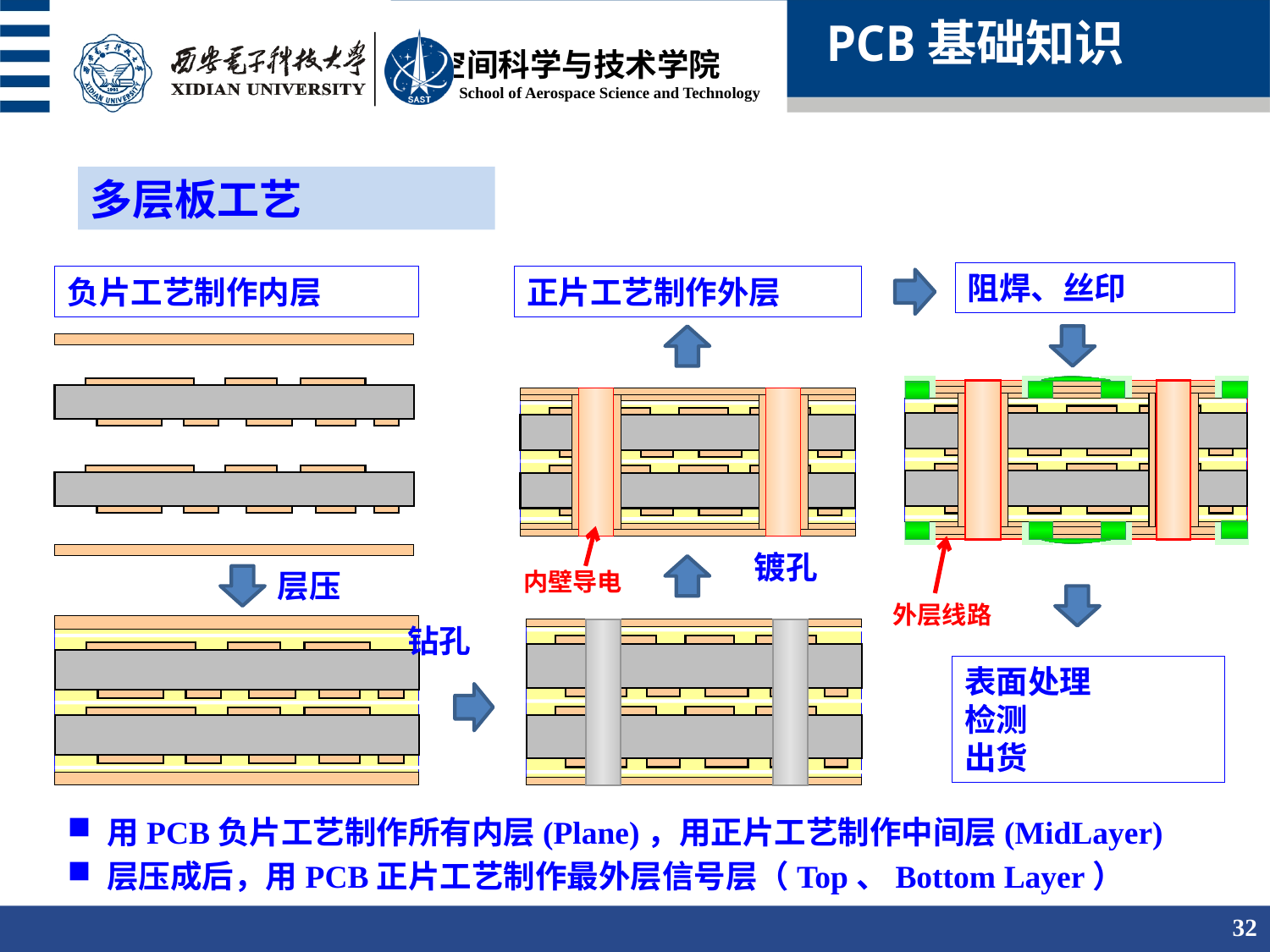

PCB基础知识
多层板工艺
阻焊、丝印
负片工艺制作内层
正片工艺制作外层

镀孔

内壁导电
层压

外层线路
钻孔

表面处理
检测
出货

用PCB负片工艺制作所有内层(Plane)，用正片工艺制作中间层(MidLayer)
层压成后，用PCB正片工艺制作最外层信号层（Top、Bottom Layer）